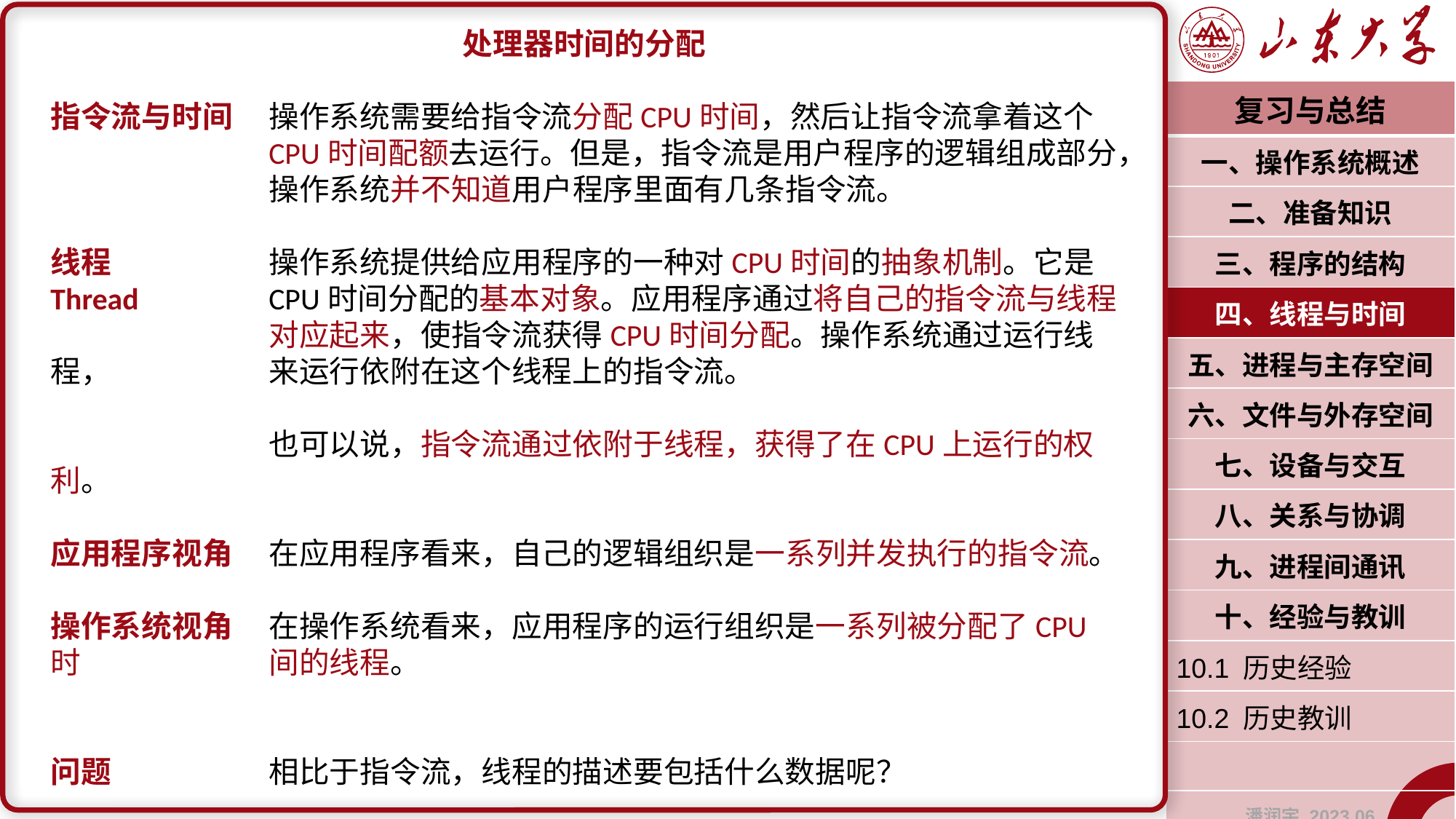

处理器时间的分配

指令流与时间	操作系统需要给指令流分配CPU时间，然后让指令流拿着这个		CPU时间配额去运行。但是，指令流是用户程序的逻辑组成部分，		操作系统并不知道用户程序里面有几条指令流。

线程		操作系统提供给应用程序的一种对CPU时间的抽象机制。它是
Thread		CPU时间分配的基本对象。应用程序通过将自己的指令流与线程		对应起来，使指令流获得CPU时间分配。操作系统通过运行线程，		来运行依附在这个线程上的指令流。

		也可以说，指令流通过依附于线程，获得了在CPU上运行的权利。

应用程序视角	在应用程序看来，自己的逻辑组织是一系列并发执行的指令流。

操作系统视角	在操作系统看来，应用程序的运行组织是一系列被分配了CPU时		间的线程。

问题		相比于指令流，线程的描述要包括什么数据呢？
| 复习与总结 |
| --- |
| 一、操作系统概述 |
| 二、准备知识 |
| 三、程序的结构 |
| 四、线程与时间 |
| 五、进程与主存空间 |
| 六、文件与外存空间 |
| 七、设备与交互 |
| 八、关系与协调 |
| 九、进程间通讯 |
| 十、经验与教训 |
| 10.1 历史经验 |
| 10.2 历史教训 |
|  |
| 潘润宇 2023.06 |